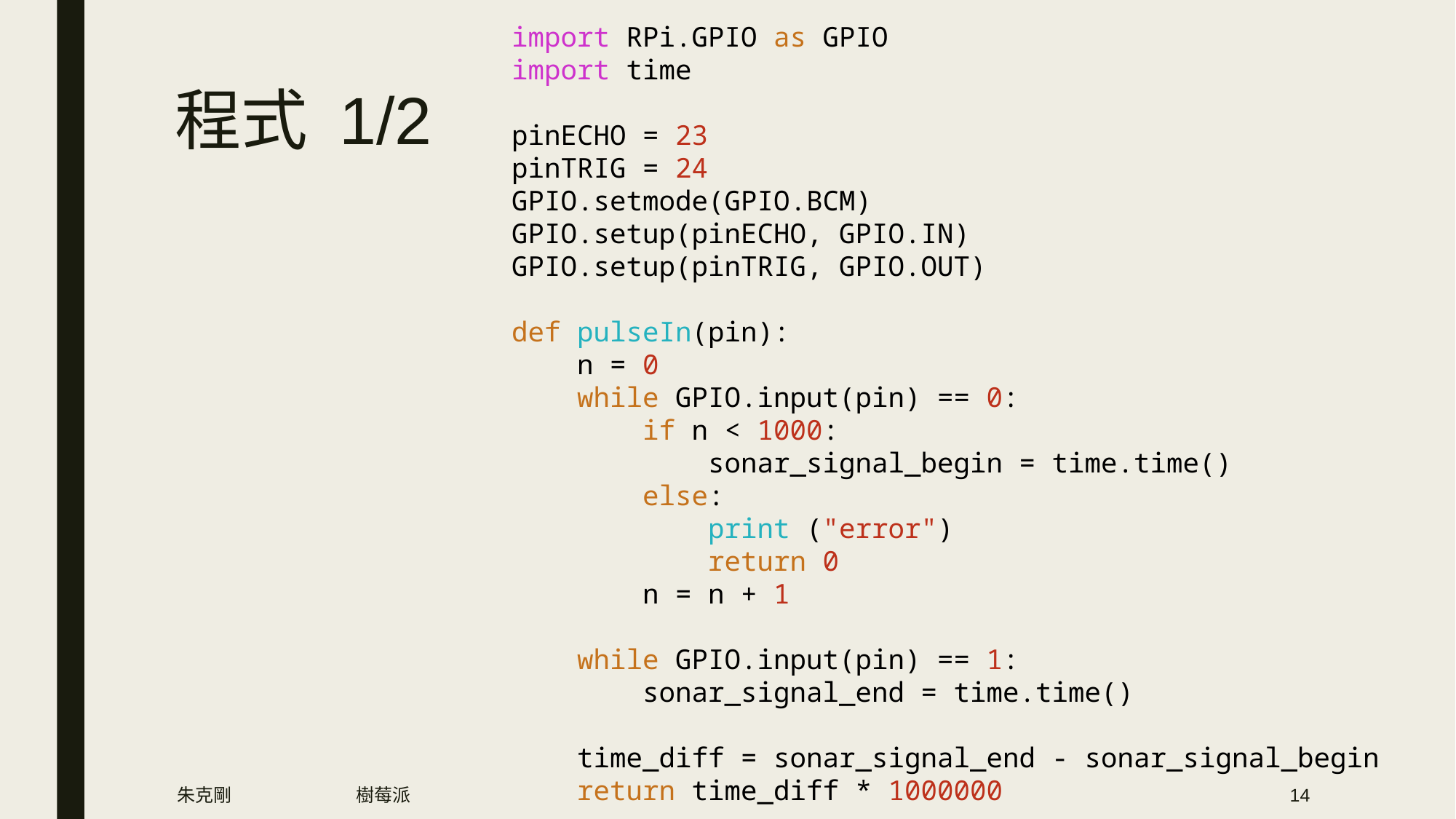

import RPi.GPIO as GPIO
import time

pinECHO = 23
pinTRIG = 24
GPIO.setmode(GPIO.BCM)
GPIO.setup(pinECHO, GPIO.IN)
GPIO.setup(pinTRIG, GPIO.OUT)

def pulseIn(pin):
    n = 0
    while GPIO.input(pin) == 0:
        if n < 1000:
            sonar_signal_begin = time.time()
        else:
            print ("error")
            return 0
        n = n + 1

    while GPIO.input(pin) == 1:
        sonar_signal_end = time.time()

    time_diff = sonar_signal_end - sonar_signal_begin
    return time_diff * 1000000
# 程式 1/2
朱克剛
樹莓派
14